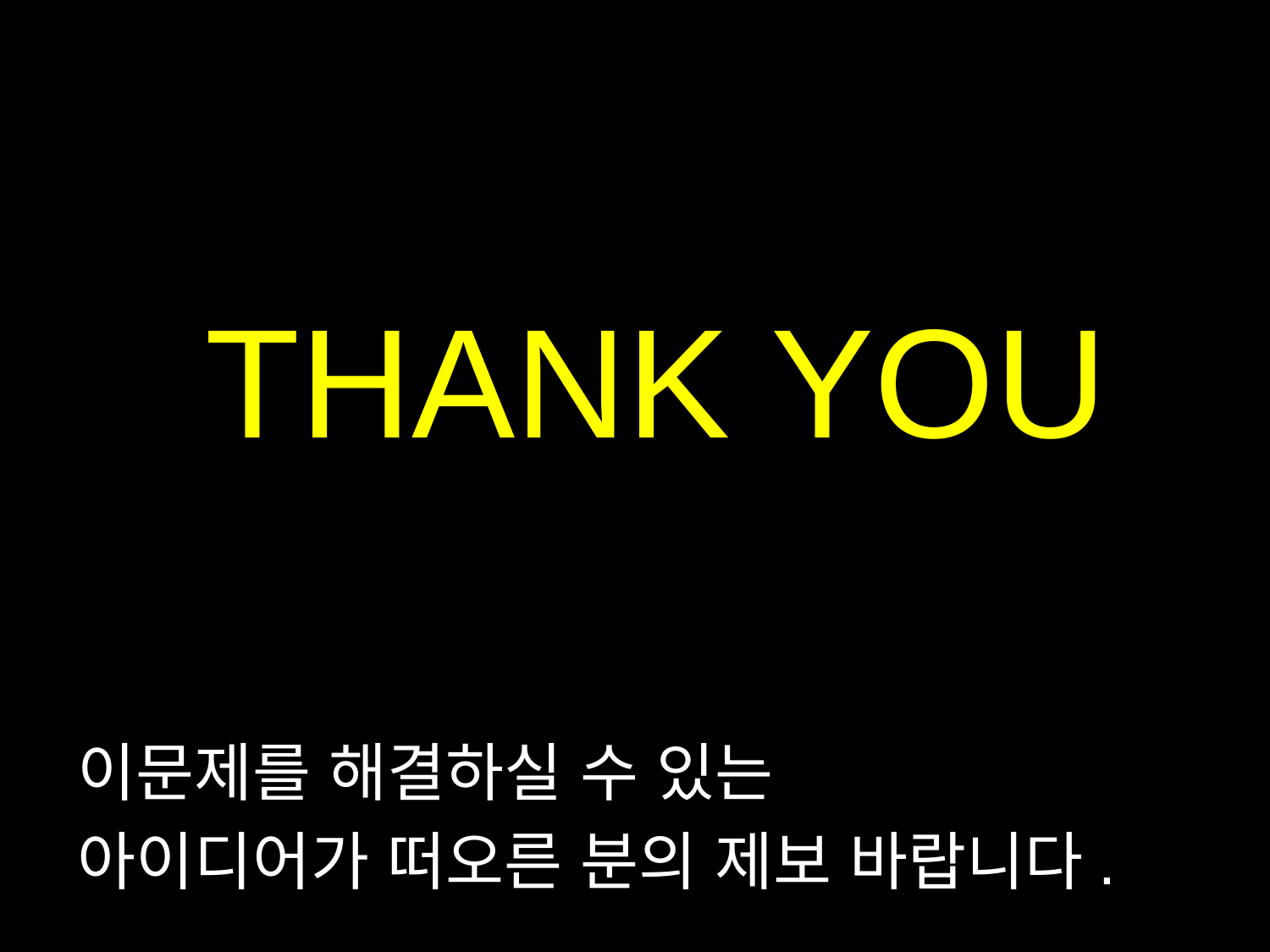

THANK YOU
이문제를 해결하실 수 있는
아이디어가 떠오른 분의 제보 바랍니다.